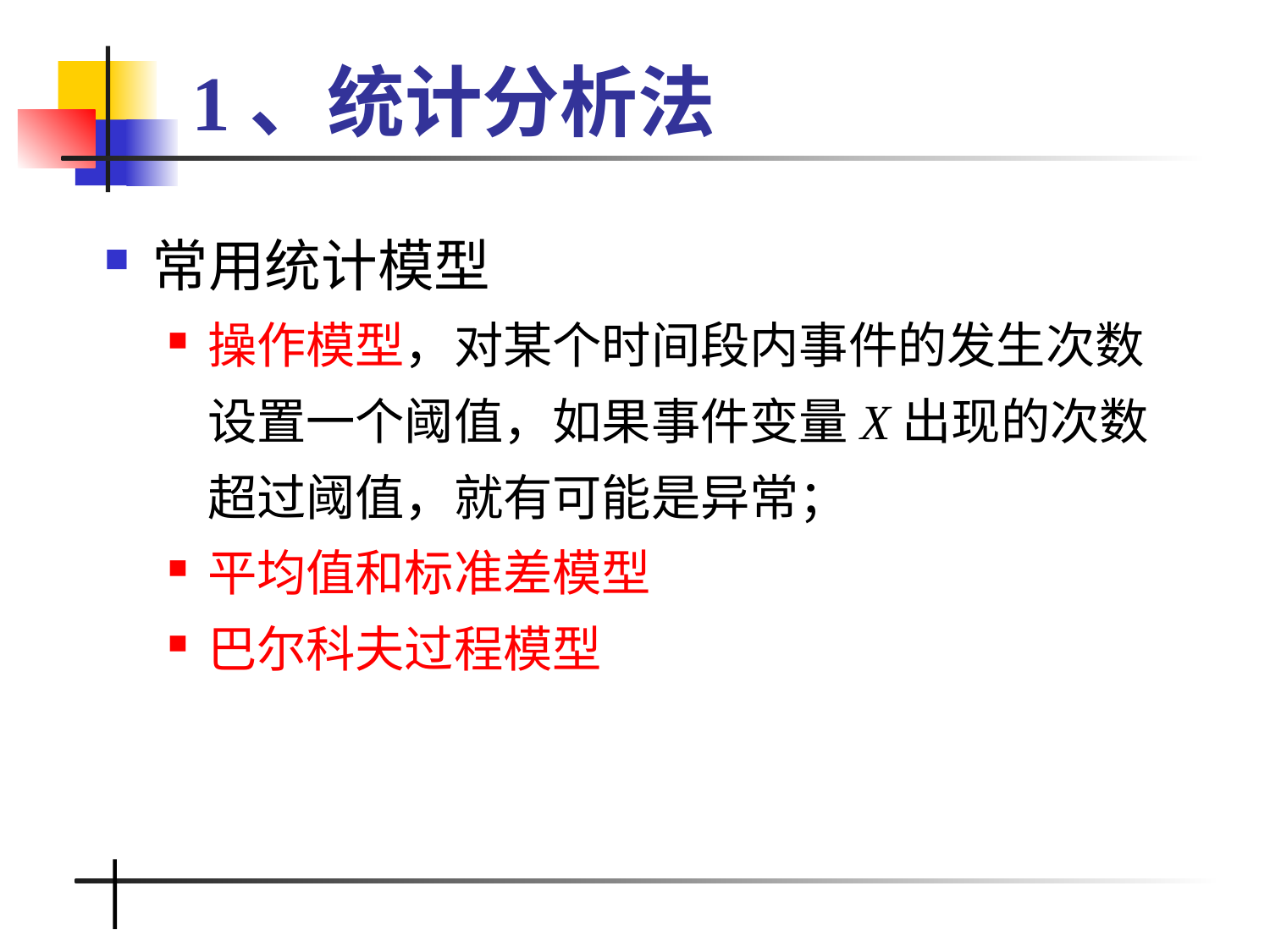

# 1、统计分析法
常用统计模型
操作模型，对某个时间段内事件的发生次数设置一个阈值，如果事件变量X出现的次数超过阈值，就有可能是异常；
平均值和标准差模型
巴尔科夫过程模型